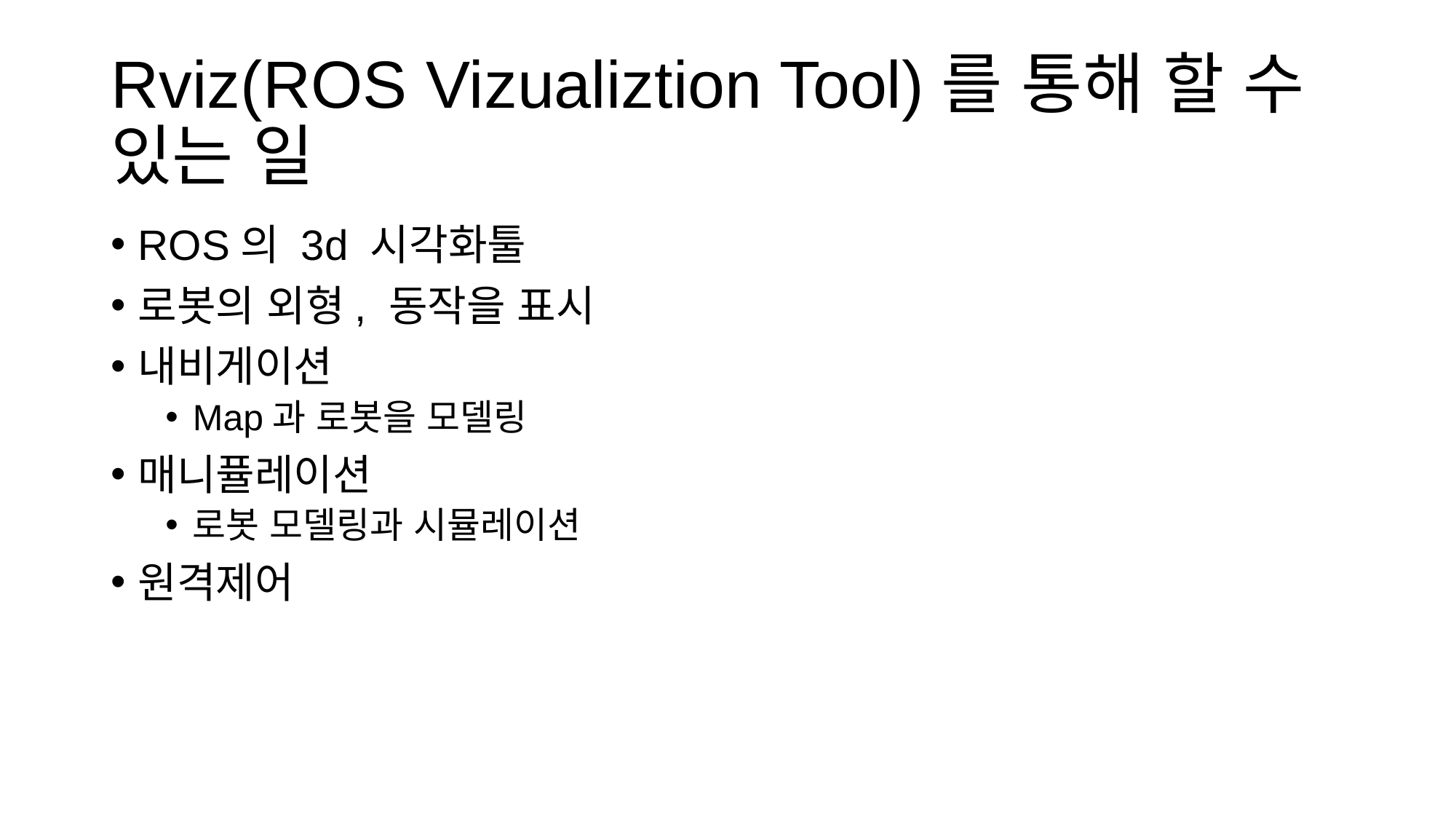

# Rviz(ROS Vizualiztion Tool)를 통해 할 수 있는 일
ROS의 3d 시각화툴
로봇의 외형, 동작을 표시
내비게이션
Map과 로봇을 모델링
매니퓰레이션
로봇 모델링과 시뮬레이션
원격제어